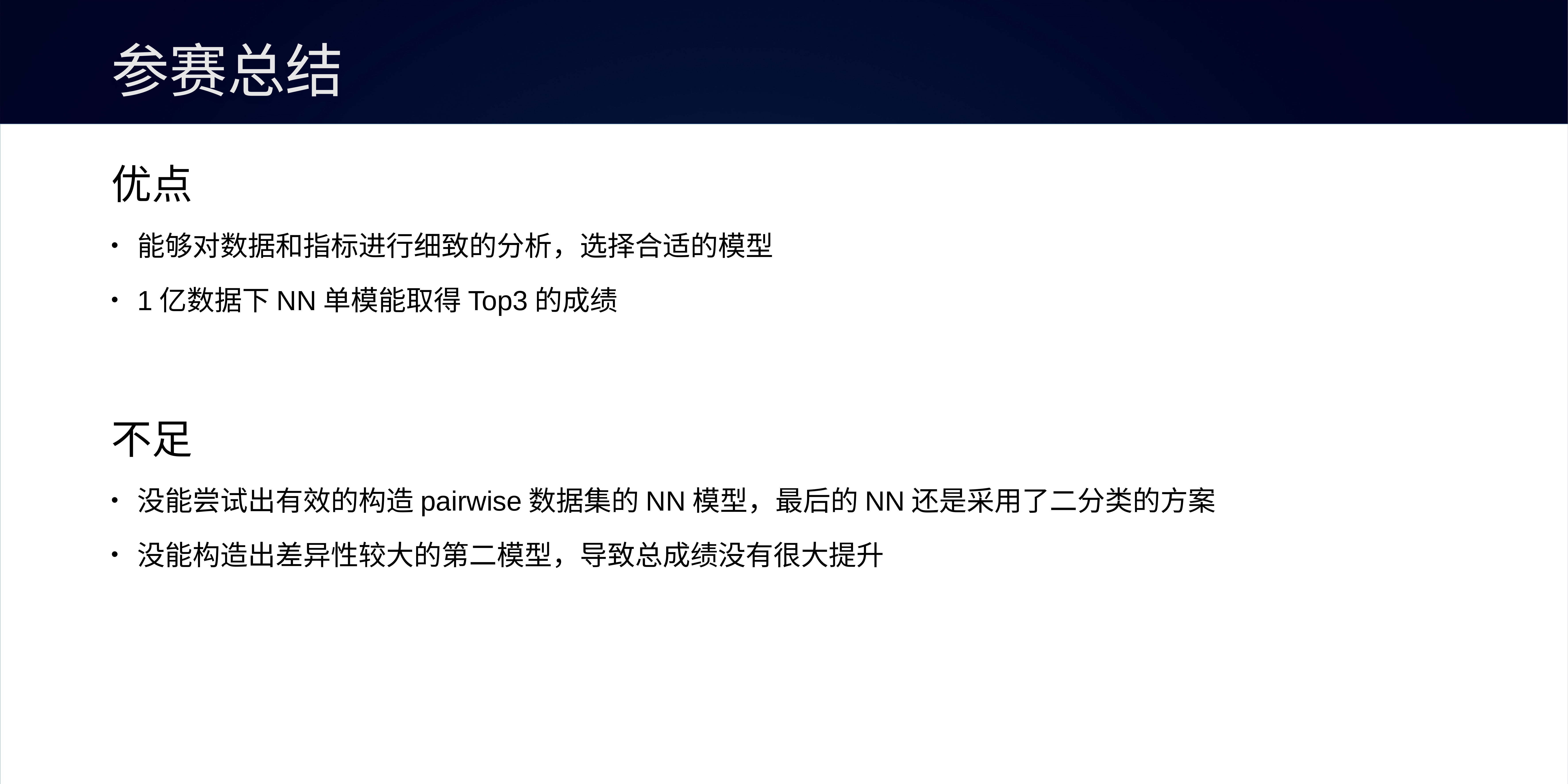

# 参赛总结
优点
能够对数据和指标进行细致的分析，选择合适的模型
1亿数据下NN单模能取得Top3的成绩

不足
没能尝试出有效的构造pairwise数据集的NN模型，最后的NN还是采用了二分类的方案
没能构造出差异性较大的第二模型，导致总成绩没有很大提升